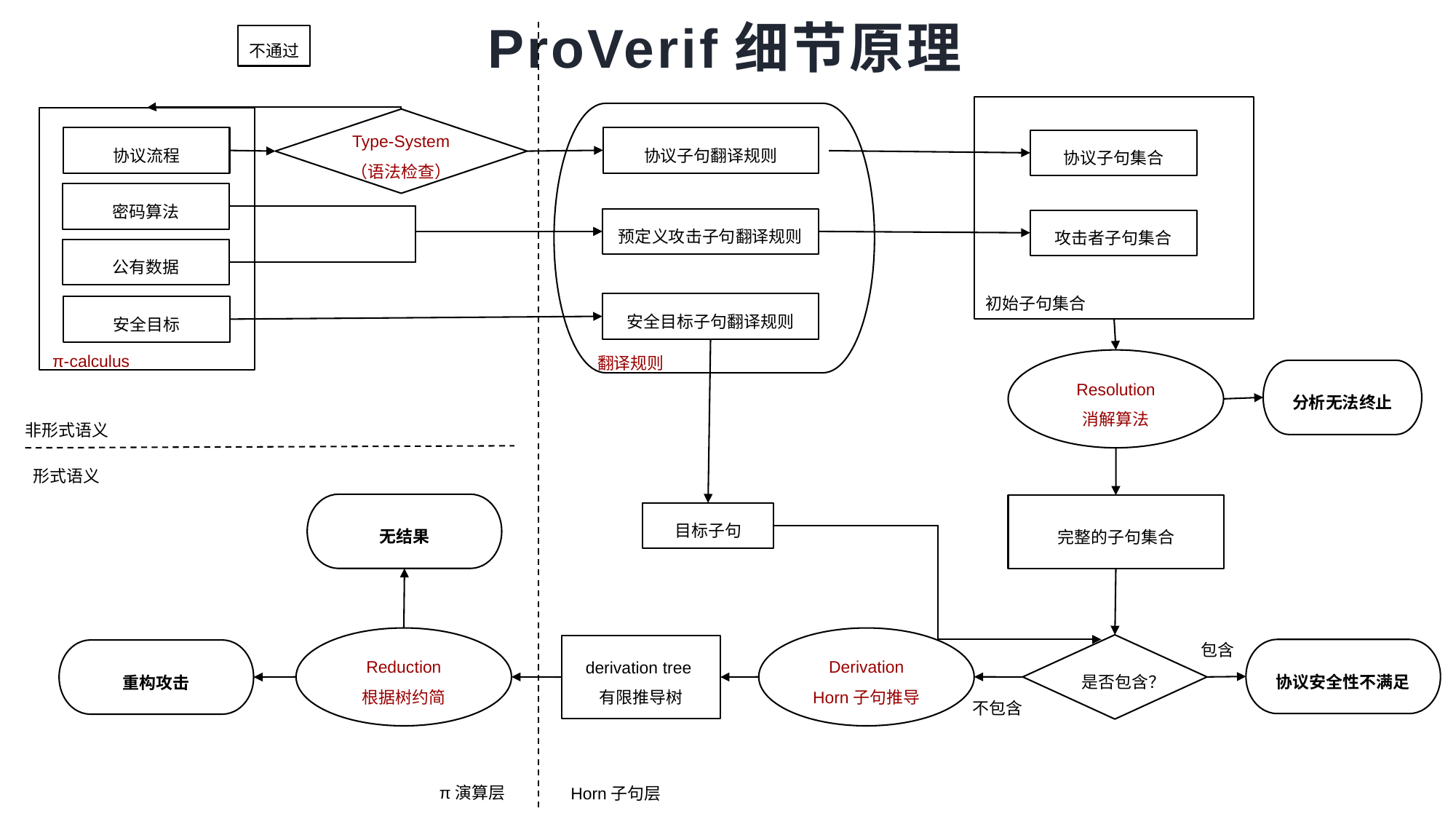

# ProVerif细节原理
不通过

Type-System
（语法检查）
协议子句翻译规则
协议流程
协议子句集合
密码算法
预定义攻击子句翻译规则
攻击者子句集合
公有数据
初始子句集合
安全目标子句翻译规则
安全目标
π-calculus
翻译规则
Resolution
消解算法
分析无法终止
非形式语义
形式语义
无结果
完整的子句集合
目标子句
包含
Reduction
根据树约简
Derivation
Horn子句推导
是否包含？
derivation tree
有限推导树
协议安全性不满足
重构攻击
不包含
π演算层
Horn子句层